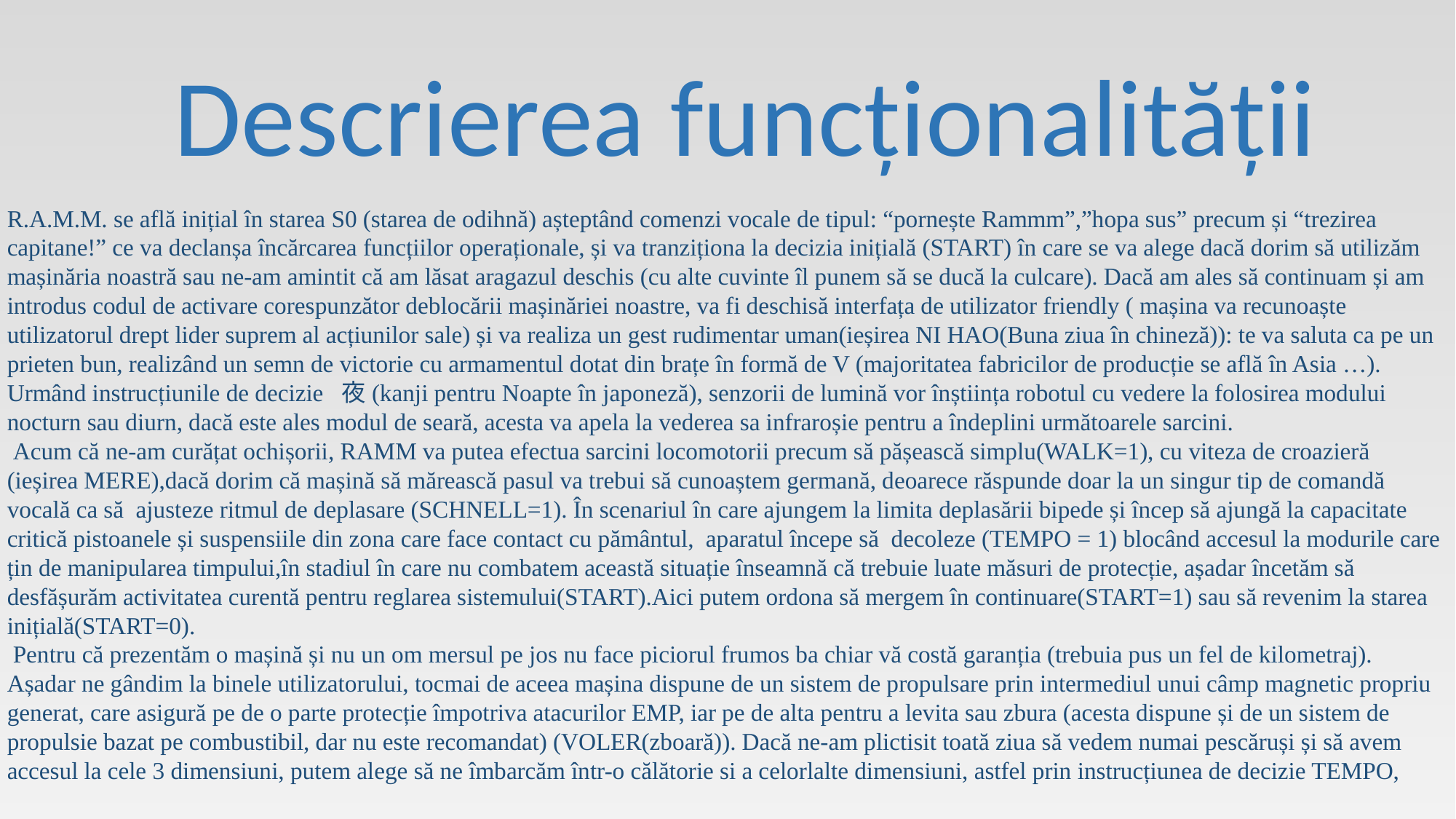

Descrierea funcționalității
R.A.M.M. se află inițial în starea S0 (starea de odihnă) așteptând comenzi vocale de tipul: “pornește Rammm”,”hopa sus” precum și “trezirea capitane!” ce va declanșa încărcarea funcțiilor operaționale, și va tranziționa la decizia inițială (START) în care se va alege dacă dorim să utilizăm mașinăria noastră sau ne-am amintit că am lăsat aragazul deschis (cu alte cuvinte îl punem să se ducă la culcare). Dacă am ales să continuam și am introdus codul de activare corespunzător deblocării mașinăriei noastre, va fi deschisă interfața de utilizator friendly ( mașina va recunoaște utilizatorul drept lider suprem al acțiunilor sale) și va realiza un gest rudimentar uman(ieșirea NI HAO(Buna ziua în chineză)): te va saluta ca pe un prieten bun, realizând un semn de victorie cu armamentul dotat din brațe în formă de V (majoritatea fabricilor de producție se află în Asia …). Urmând instrucțiunile de decizie  夜(kanji pentru Noapte în japoneză), senzorii de lumină vor înștiința robotul cu vedere la folosirea modului nocturn sau diurn, dacă este ales modul de seară, acesta va apela la vederea sa infraroșie pentru a îndeplini următoarele sarcini.
 Acum că ne-am curățat ochișorii, RAMM va putea efectua sarcini locomotorii precum să pășească simplu(WALK=1), cu viteza de croazieră (ieșirea MERE),dacă dorim că mașină să mărească pasul va trebui să cunoaștem germană, deoarece răspunde doar la un singur tip de comandă vocală ca să  ajusteze ritmul de deplasare (SCHNELL=1). În scenariul în care ajungem la limita deplasării bipede și încep să ajungă la capacitate critică pistoanele și suspensiile din zona care face contact cu pământul,  aparatul începe să  decoleze (TEMPO = 1) blocând accesul la modurile care țin de manipularea timpului,în stadiul în care nu combatem această situație înseamnă că trebuie luate măsuri de protecție, așadar încetăm să desfășurăm activitatea curentă pentru reglarea sistemului(START).Aici putem ordona să mergem în continuare(START=1) sau să revenim la starea inițială(START=0).
 Pentru că prezentăm o mașină și nu un om mersul pe jos nu face piciorul frumos ba chiar vă costă garanția (trebuia pus un fel de kilometraj). Așadar ne gândim la binele utilizatorului, tocmai de aceea mașina dispune de un sistem de propulsare prin intermediul unui câmp magnetic propriu generat, care asigură pe de o parte protecție împotriva atacurilor EMP, iar pe de alta pentru a levita sau zbura (acesta dispune și de un sistem de propulsie bazat pe combustibil, dar nu este recomandat) (VOLER(zboară)). Dacă ne-am plictisit toată ziua să vedem numai pescăruși și să avem accesul la cele 3 dimensiuni, putem alege să ne îmbarcăm într-o călătorie si a celorlalte dimensiuni, astfel prin instrucțiunea de decizie TEMPO,